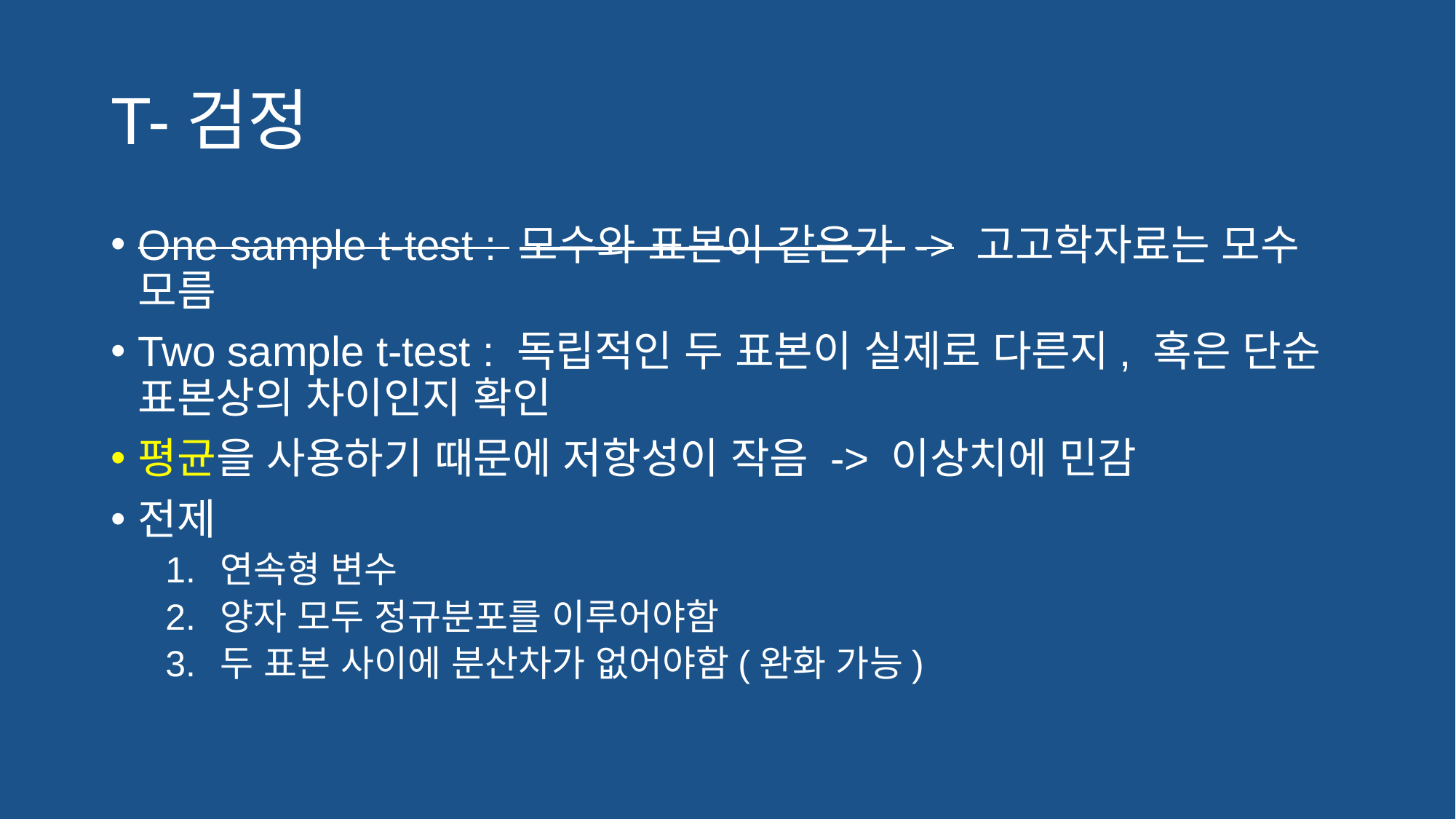

# T-검정
One sample t-test : 모수와 표본이 같은가 -> 고고학자료는 모수 모름
Two sample t-test : 독립적인 두 표본이 실제로 다른지, 혹은 단순 표본상의 차이인지 확인
평균을 사용하기 때문에 저항성이 작음 -> 이상치에 민감
전제
연속형 변수
양자 모두 정규분포를 이루어야함
두 표본 사이에 분산차가 없어야함(완화 가능)